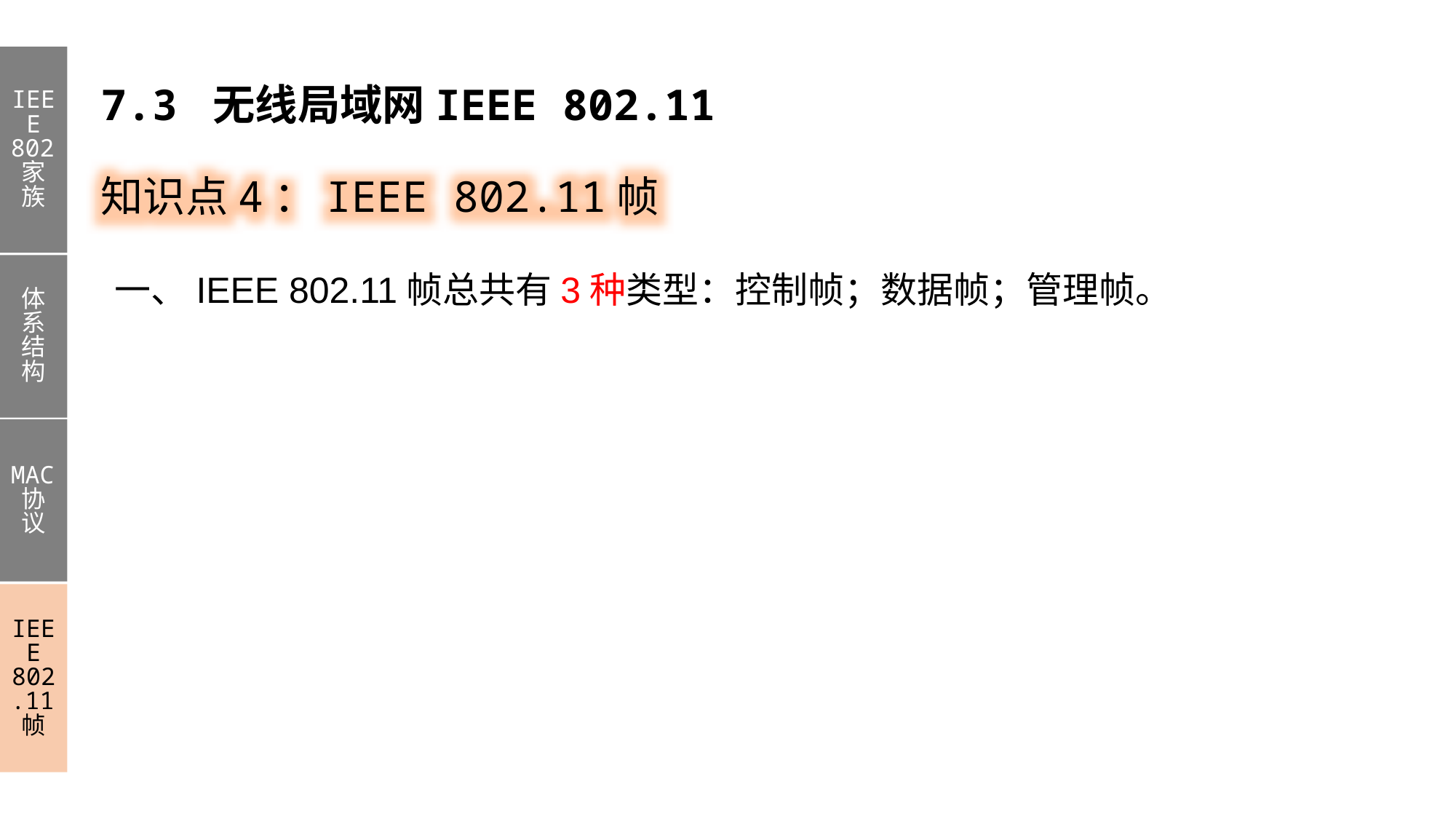

IEEE 802家族
体系结构
MAC协议
IEEE 802.11帧
7.3 无线局域网IEEE 802.11
知识点4：IEEE 802.11帧
一、IEEE 802.11帧总共有3种类型：控制帧；数据帧；管理帧。